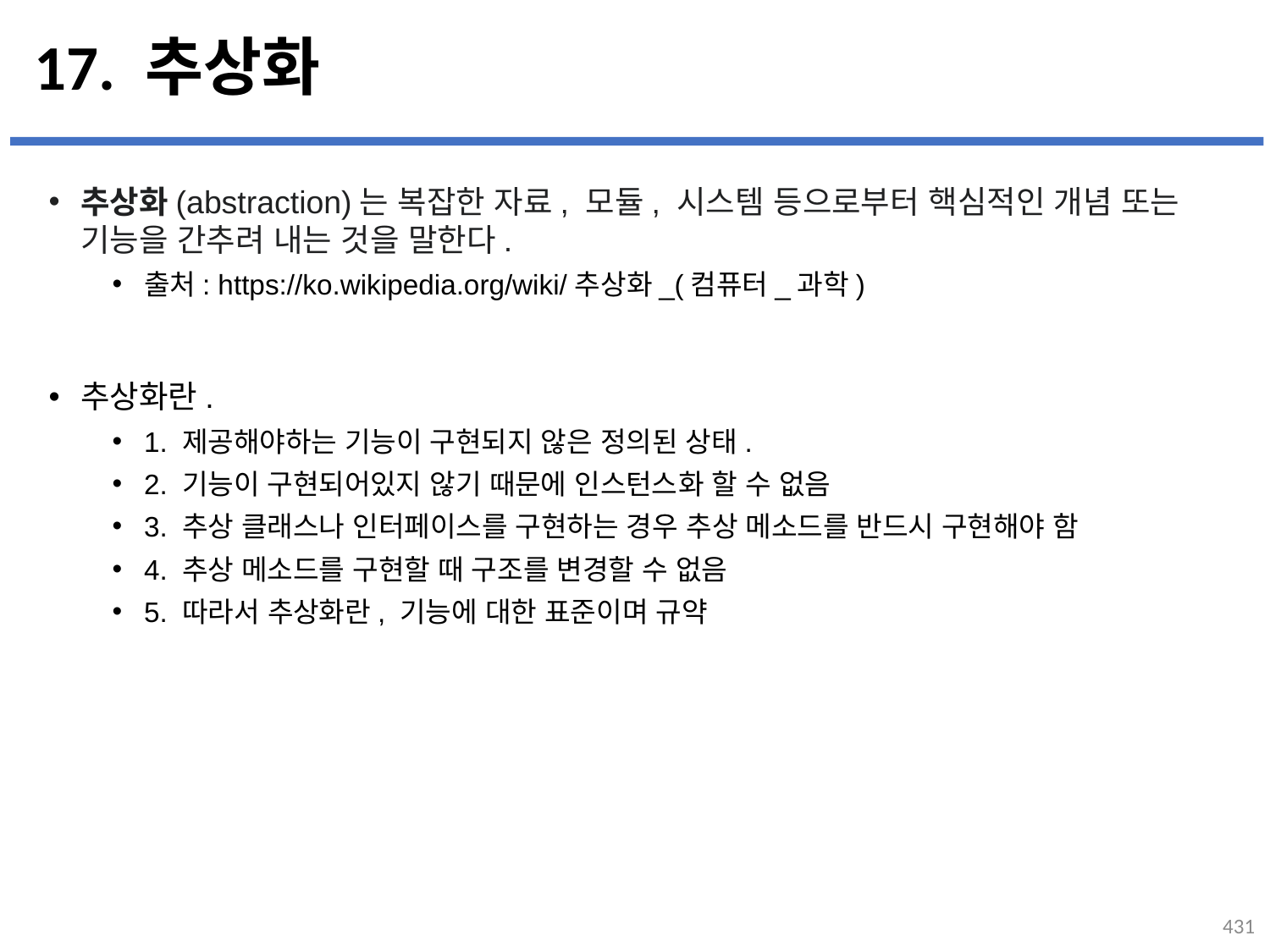

# 17. 추상화
추상화(abstraction)는 복잡한 자료, 모듈, 시스템 등으로부터 핵심적인 개념 또는 기능을 간추려 내는 것을 말한다.
출처: https://ko.wikipedia.org/wiki/추상화_(컴퓨터_과학)

추상화란.
1. 제공해야하는 기능이 구현되지 않은 정의된 상태.
2. 기능이 구현되어있지 않기 때문에 인스턴스화 할 수 없음
3. 추상 클래스나 인터페이스를 구현하는 경우 추상 메소드를 반드시 구현해야 함
4. 추상 메소드를 구현할 때 구조를 변경할 수 없음
5. 따라서 추상화란, 기능에 대한 표준이며 규약

...

설명
431